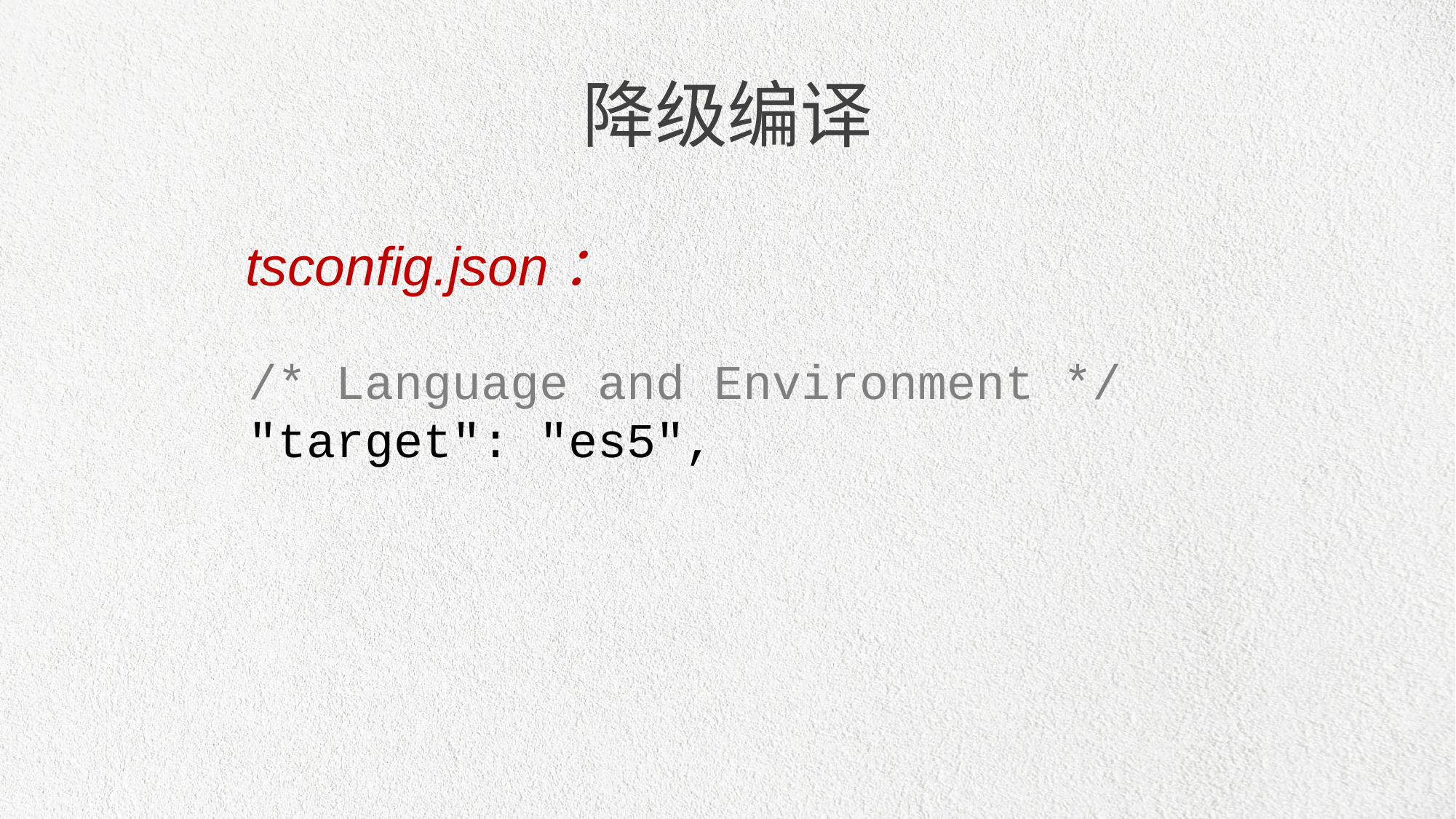

降级编译
tsconfig.json：
/* Language and Environment */
"target": "es5",